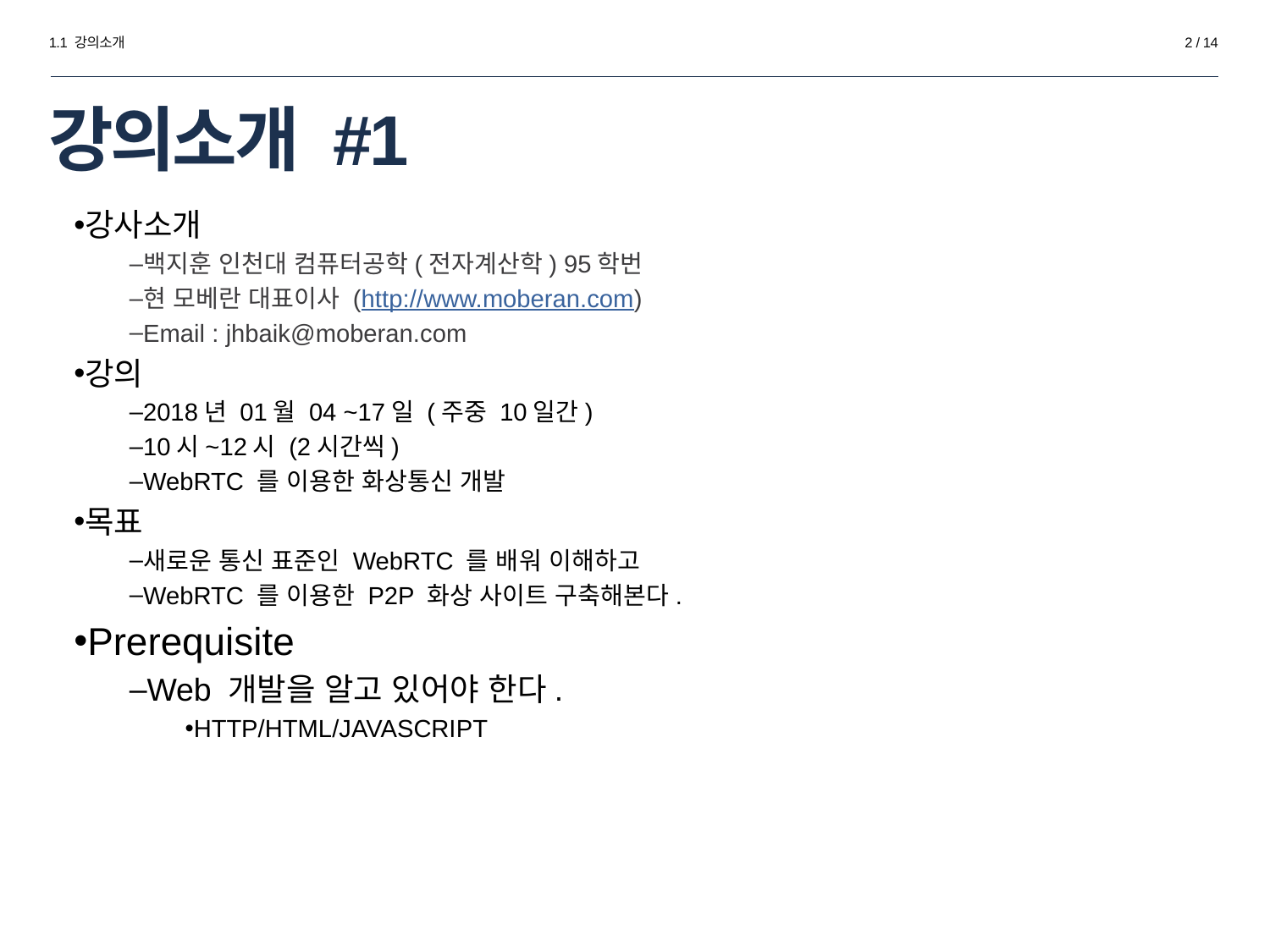

1.1 강의소개
2 / 14
# 강의소개 #1
강사소개
백지훈 인천대 컴퓨터공학(전자계산학) 95학번
현 모베란 대표이사 (http://www.moberan.com)
Email : jhbaik@moberan.com
강의
2018년 01월 04 ~17일 (주중 10일간)
10시~12시 (2시간씩)
WebRTC 를 이용한 화상통신 개발
목표
새로운 통신 표준인 WebRTC 를 배워 이해하고
WebRTC 를 이용한 P2P 화상 사이트 구축해본다.
Prerequisite
Web 개발을 알고 있어야 한다.
HTTP/HTML/JAVASCRIPT